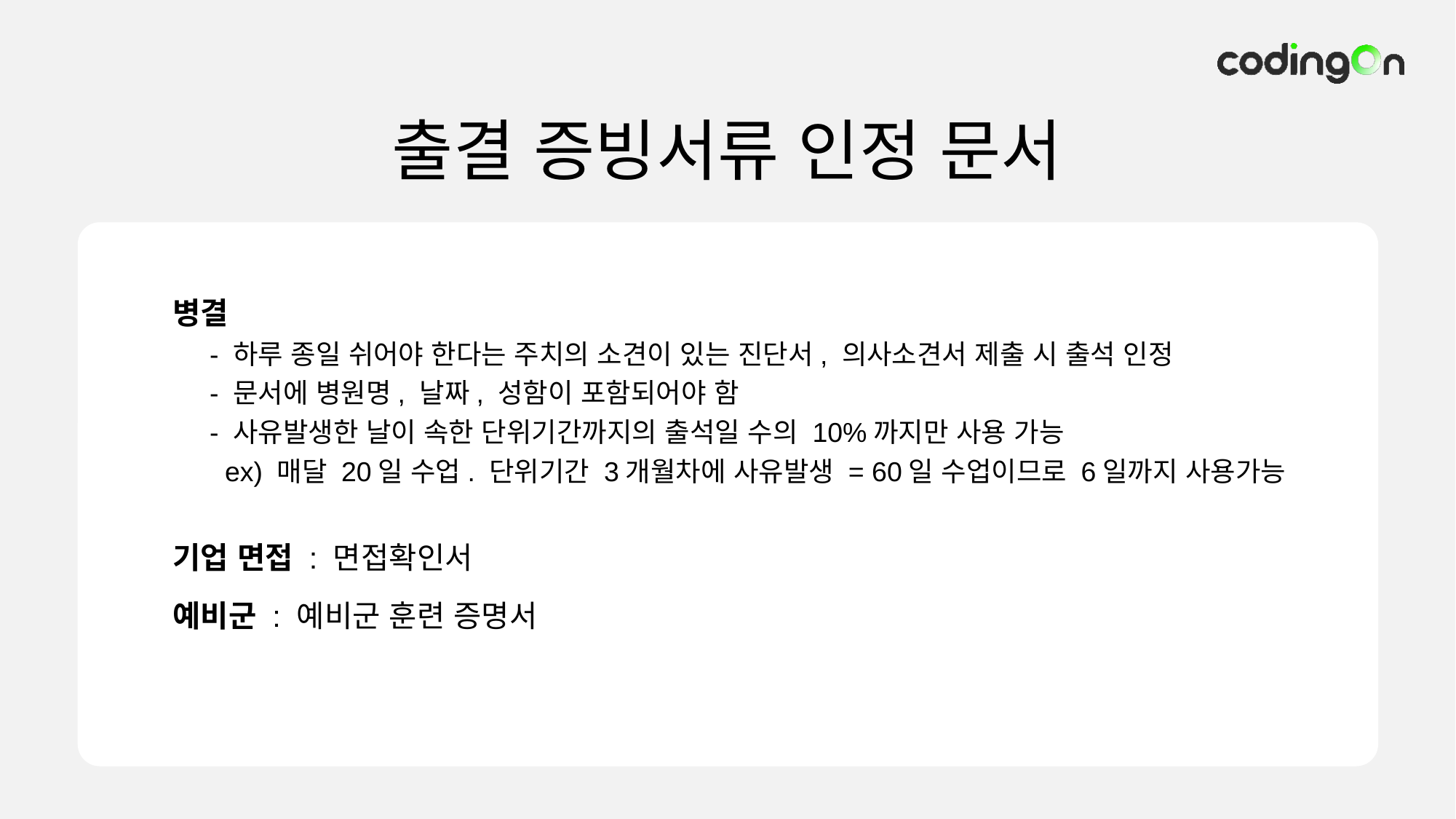

출결 증빙서류 인정 문서

병결
    - 하루 종일 쉬어야 한다는 주치의 소견이 있는 진단서, 의사소견서 제출 시 출석 인정
    - 문서에 병원명, 날짜, 성함이 포함되어야 함
    - 사유발생한 날이 속한 단위기간까지의 출석일 수의 10%까지만 사용 가능
      ex) 매달 20일 수업. 단위기간 3개월차에 사유발생 = 60일 수업이므로 6일까지 사용가능
기업 면접 : 면접확인서
예비군 : 예비군 훈련 증명서